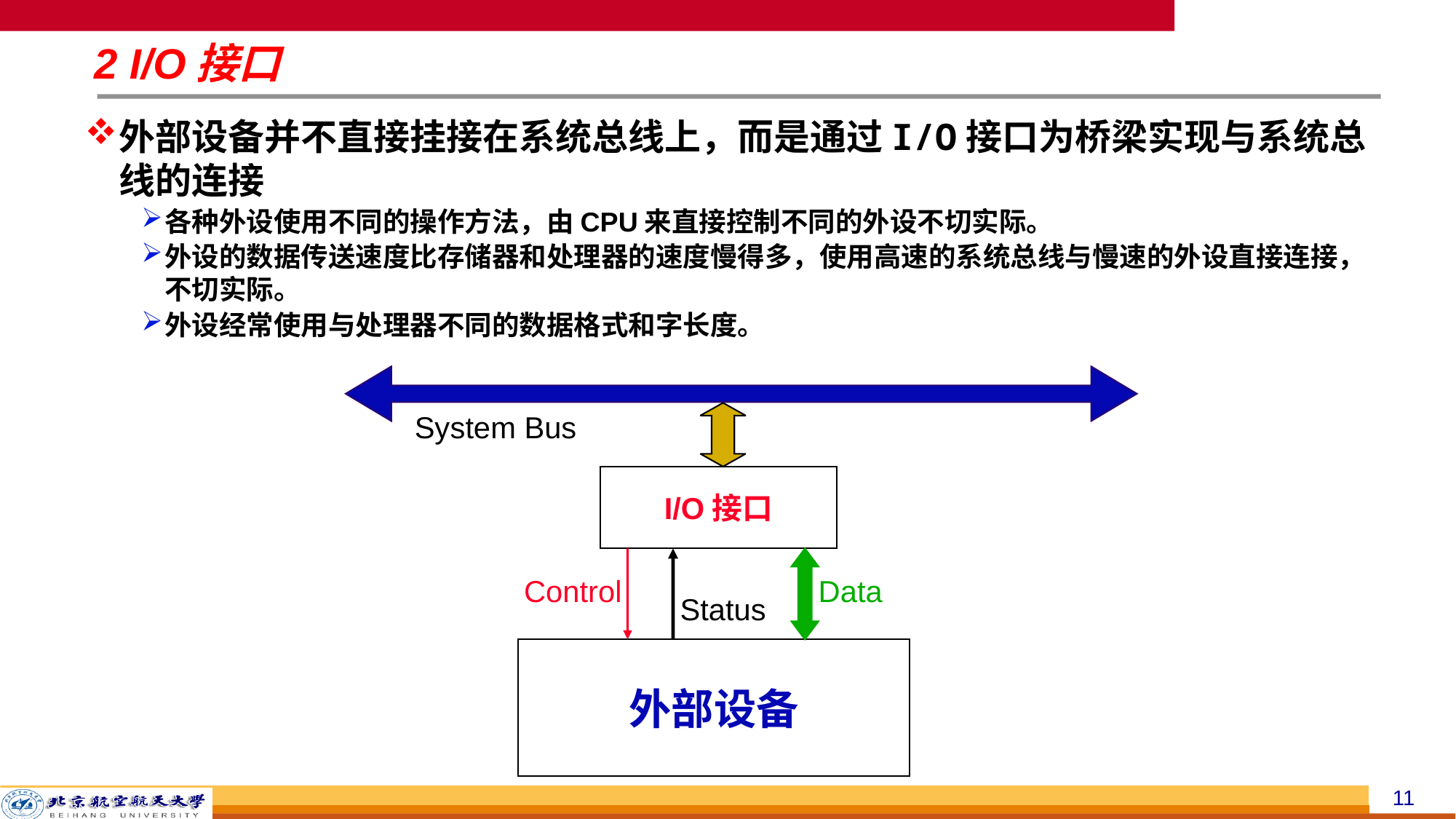

# 2 I/O接口
外部设备并不直接挂接在系统总线上，而是通过I/O接口为桥梁实现与系统总线的连接
各种外设使用不同的操作方法，由CPU来直接控制不同的外设不切实际。
外设的数据传送速度比存储器和处理器的速度慢得多，使用高速的系统总线与慢速的外设直接连接，不切实际。
外设经常使用与处理器不同的数据格式和字长度。

System Bus
I/O接口

Control
Data
Status
外部设备